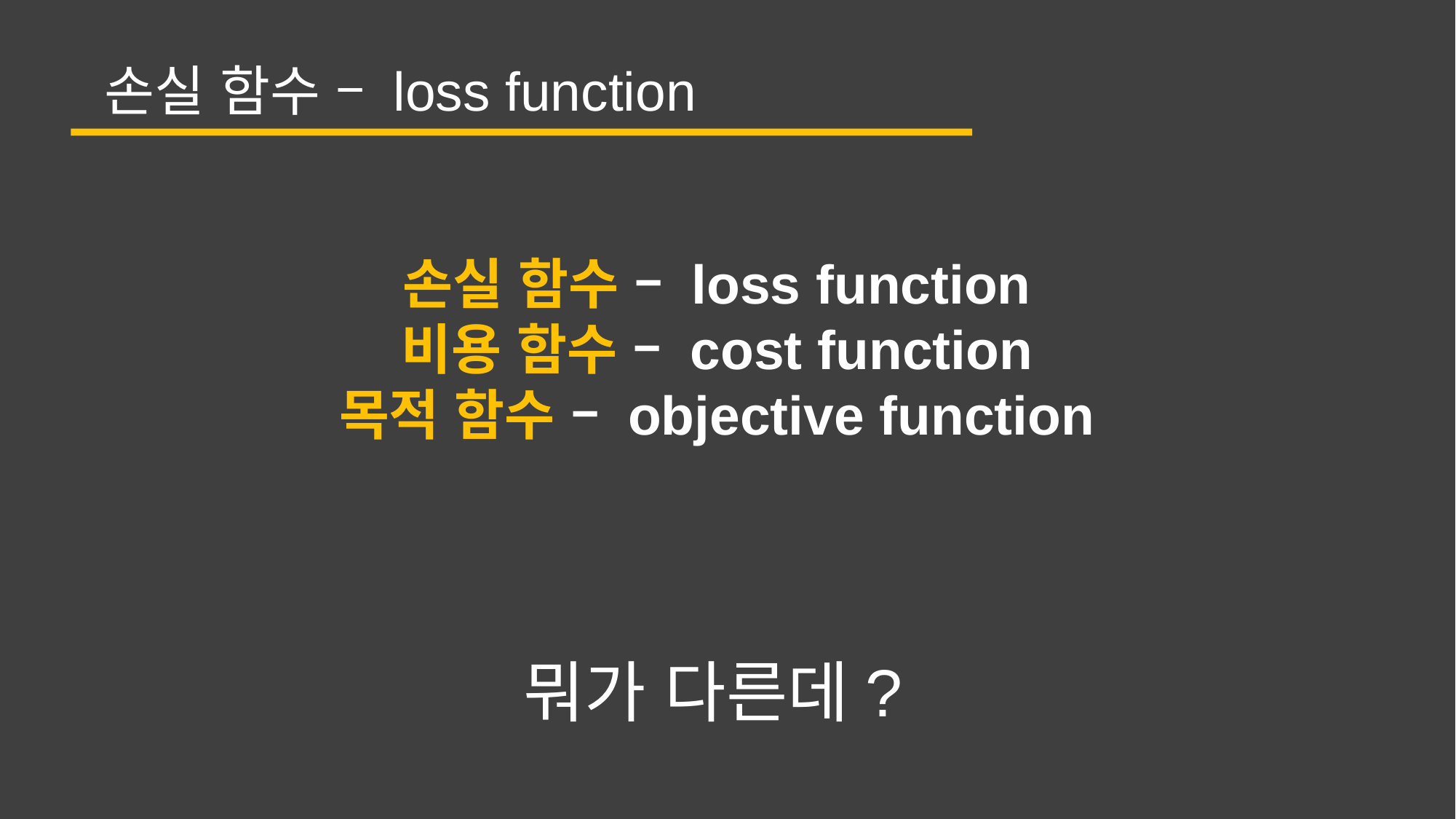

손실 함수 – loss function

손실 함수 – loss function
비용 함수 – cost function
목적 함수 – objective function
뭐가 다른데?